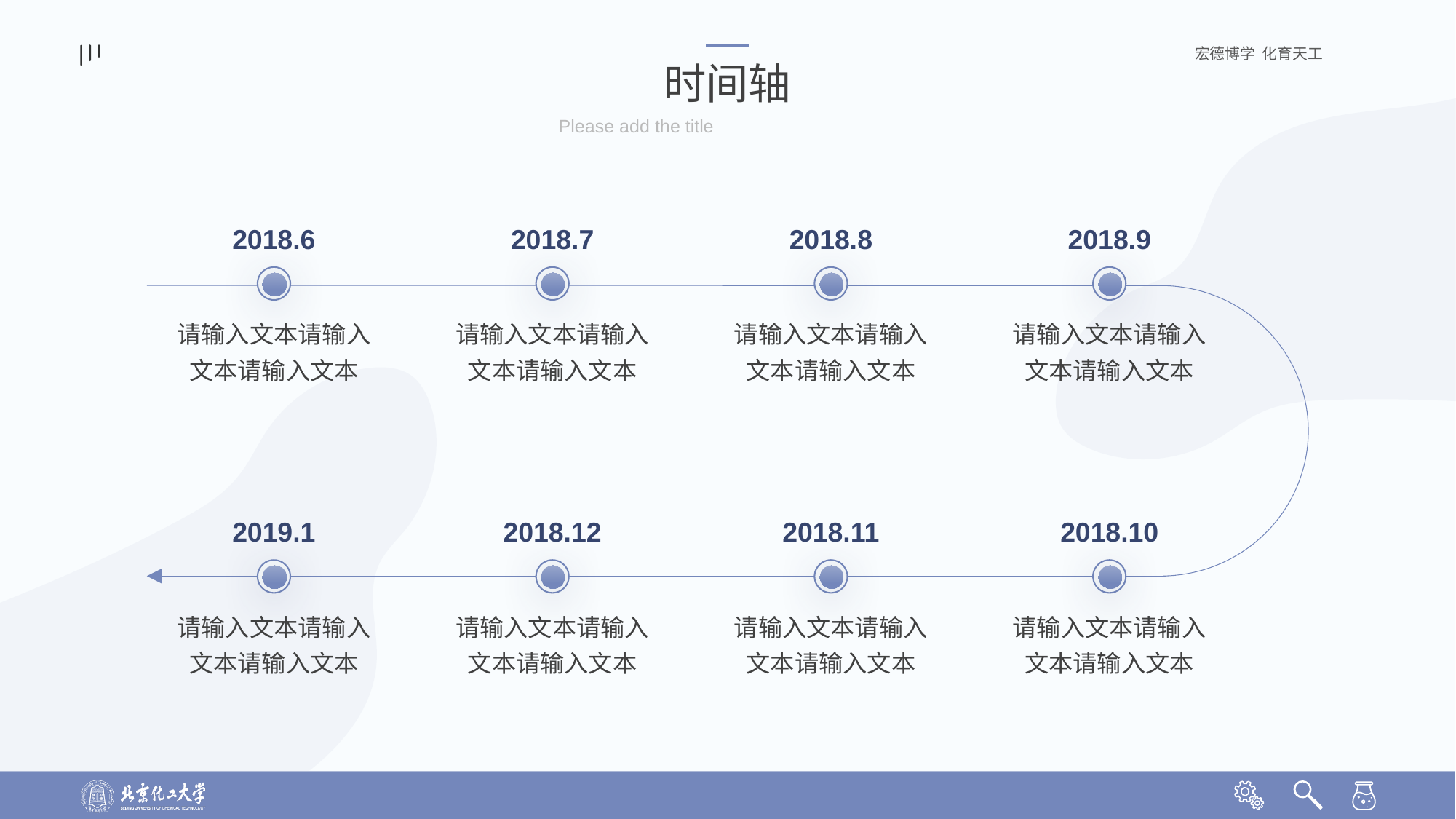

时间轴
Please add the title
2018.6
2018.7
2018.8
2018.9

请输入文本请输入文本请输入文本
请输入文本请输入文本请输入文本
请输入文本请输入文本请输入文本
请输入文本请输入文本请输入文本
2019.1
2018.12
2018.11
2018.10

请输入文本请输入文本请输入文本
请输入文本请输入文本请输入文本
请输入文本请输入文本请输入文本
请输入文本请输入文本请输入文本